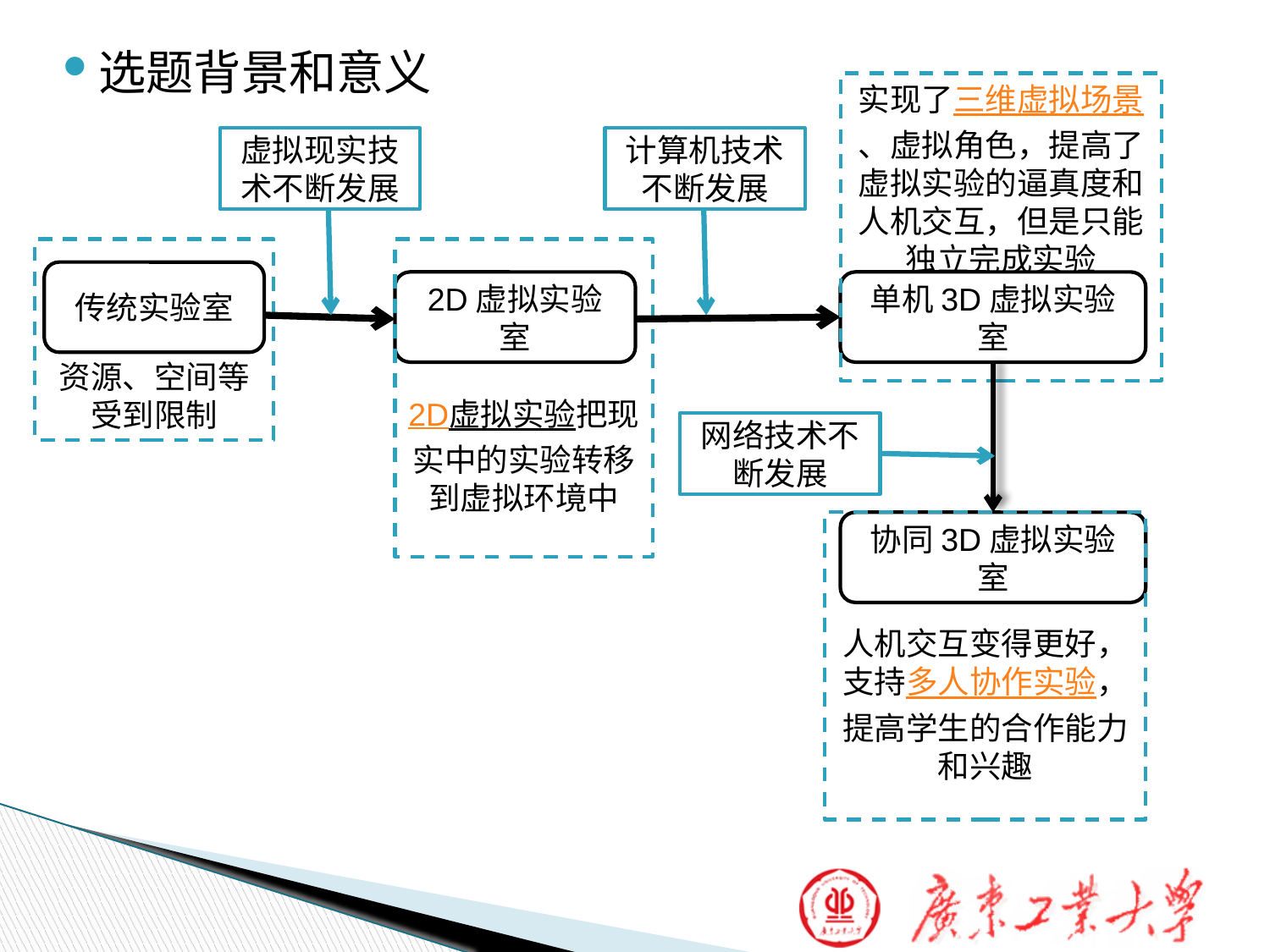

选题背景和意义

实现了三维虚拟场景、虚拟角色，提高了虚拟实验的逼真度和人机交互，但是只能独立完成实验
虚拟现实技术不断发展
计算机技术不断发展

2D虚拟实验把现实中的实验转移到虚拟环境中
资源、空间等受到限制
传统实验室
2D虚拟实验室
单机3D虚拟实验室
网络技术不断发展

人机交互变得更好，支持多人协作实验，提高学生的合作能力和兴趣
协同3D虚拟实验室